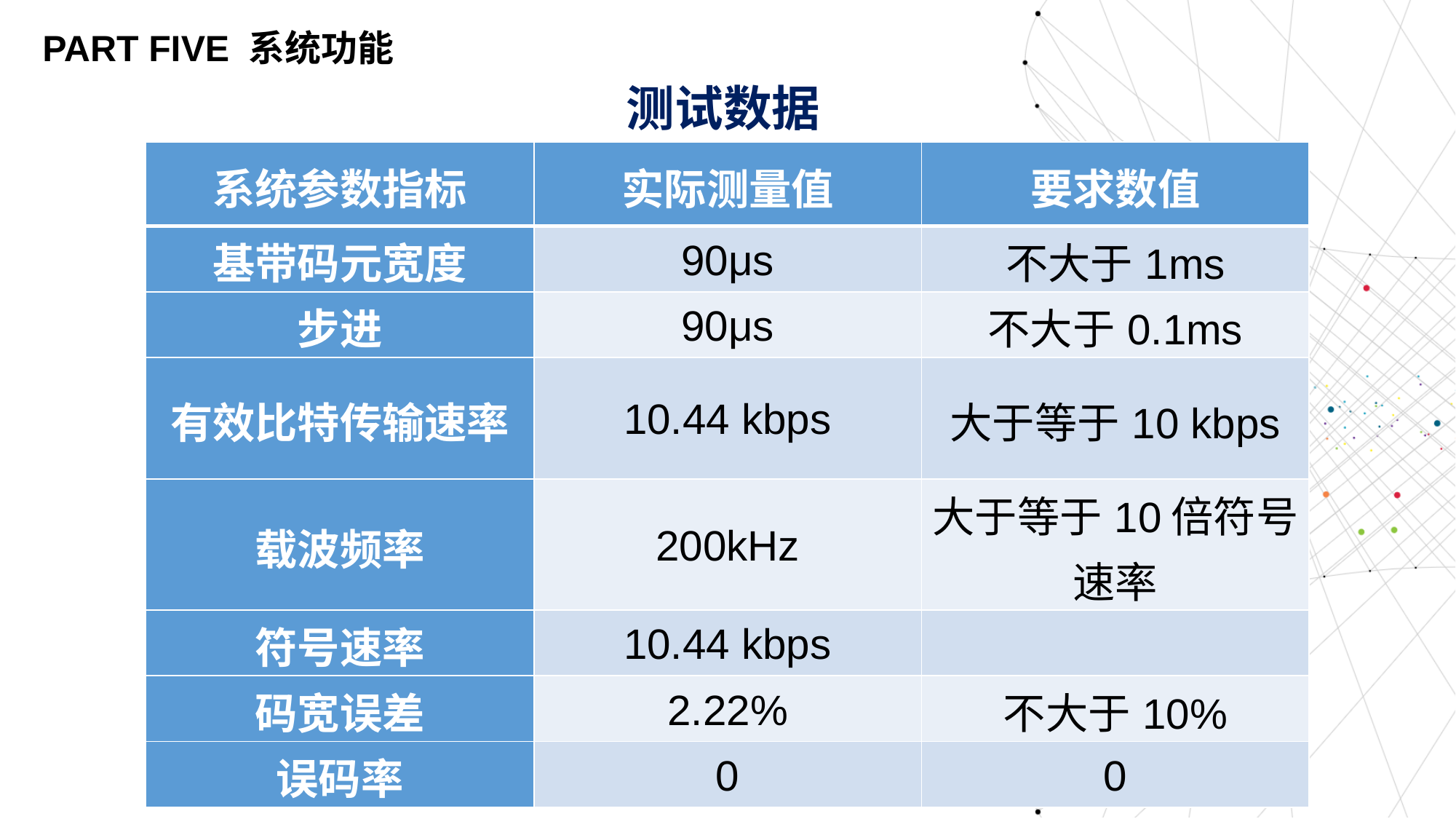

PART FIVE 系统功能
测试数据
| 系统参数指标 | 实际测量值 | 要求数值 |
| --- | --- | --- |
| 基带码元宽度 | 90μs | 不大于1ms |
| 步进 | 90μs | 不大于0.1ms |
| 有效比特传输速率 | 10.44 kbps | 大于等于10 kbps |
| 载波频率 | 200kHz | 大于等于10倍符号速率 |
| 符号速率 | 10.44 kbps |  |
| 码宽误差 | 2.22% | 不大于10% |
| 误码率 | 0 | 0 |